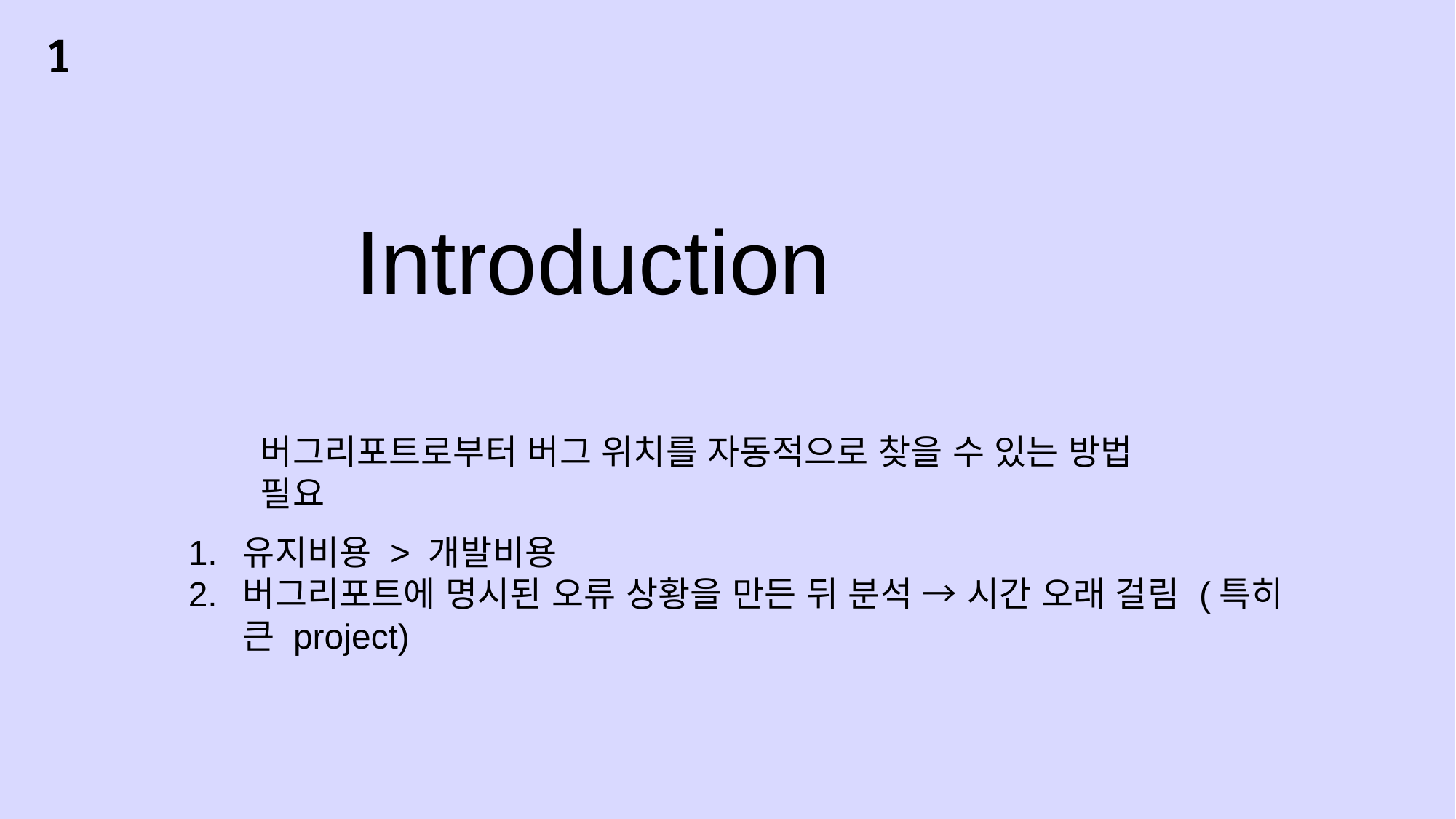

1
Introduction
버그리포트로부터 버그 위치를 자동적으로 찾을 수 있는 방법 필요
유지비용 > 개발비용
버그리포트에 명시된 오류 상황을 만든 뒤 분석 → 시간 오래 걸림 (특히 큰 project)